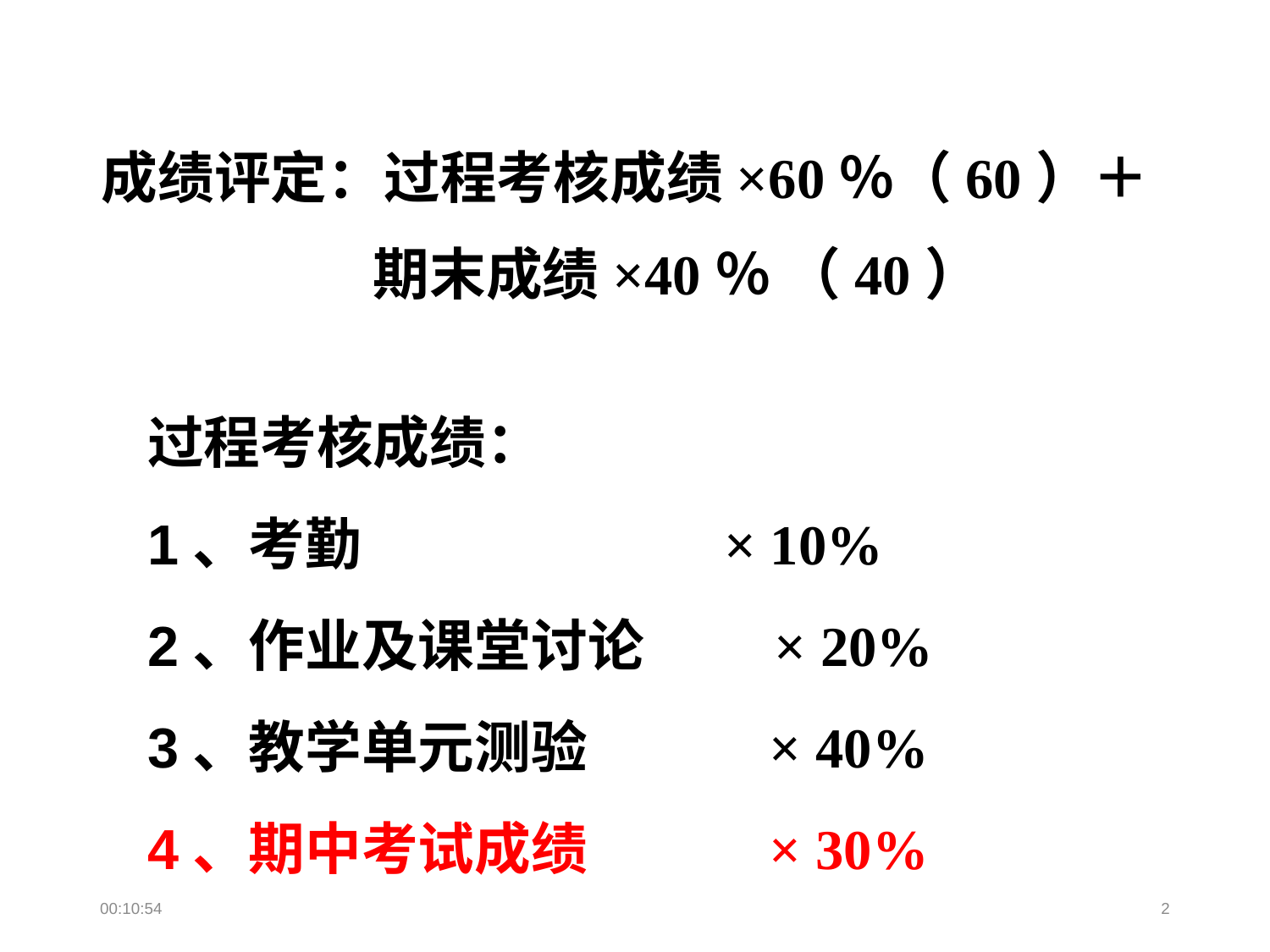

成绩评定：过程考核成绩×60％（60）＋
                    期末成绩×40％ （40）
过程考核成绩：
1、考勤                           × 10%
2、作业及课堂讨论         × 20%
3、教学单元测验             × 40%
4、期中考试成绩             × 30%
00:10:54
2